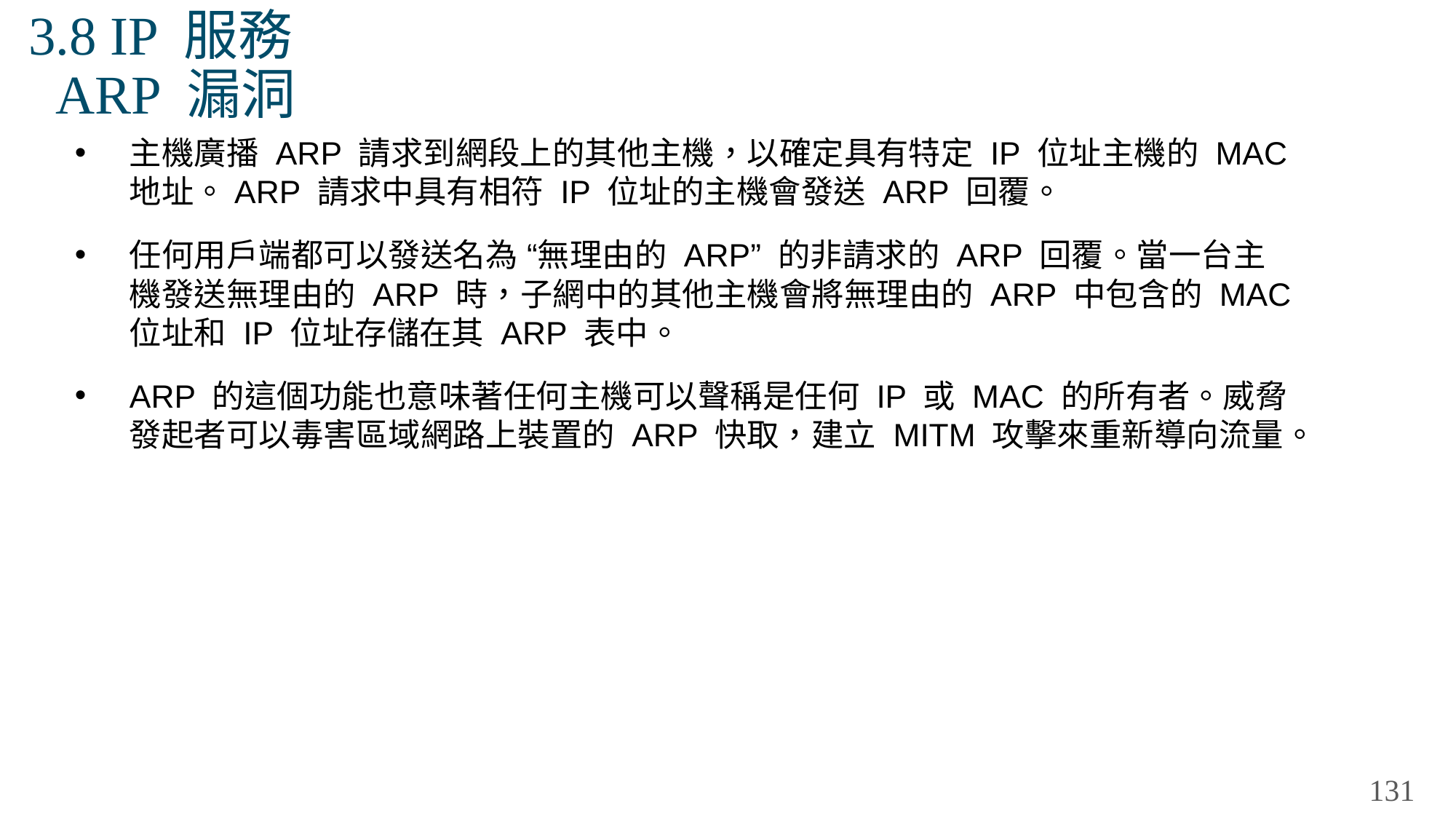

# 3.8 IP 服務 ARP 漏洞
主機廣播 ARP 請求到網段上的其他主機，以確定具有特定 IP 位址主機的 MAC 地址。ARP 請求中具有相符 IP 位址的主機會發送 ARP 回覆。
任何用戶端都可以發送名為 “無理由的 ARP” 的非請求的 ARP 回覆。當一台主機發送無理由的 ARP 時，子網中的其他主機會將無理由的 ARP 中包含的 MAC 位址和 IP 位址存儲在其 ARP 表中。
ARP 的這個功能也意味著任何主機可以聲稱是任何 IP 或 MAC 的所有者。威脅發起者可以毒害區域網路上裝置的 ARP 快取，建立 MITM 攻擊來重新導向流量。
131